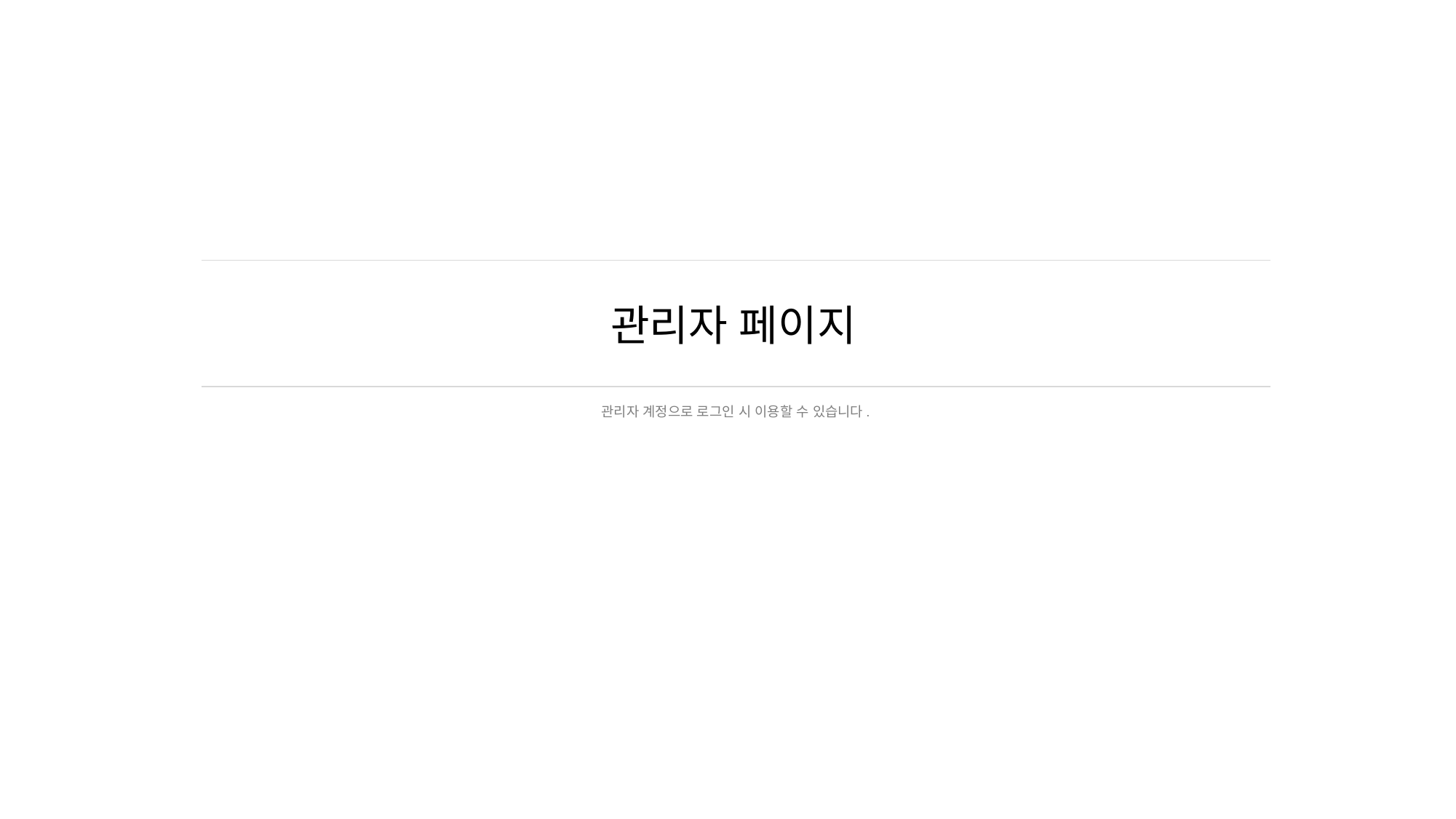

# 관리자 페이지
관리자 계정으로 로그인 시 이용할 수 있습니다.